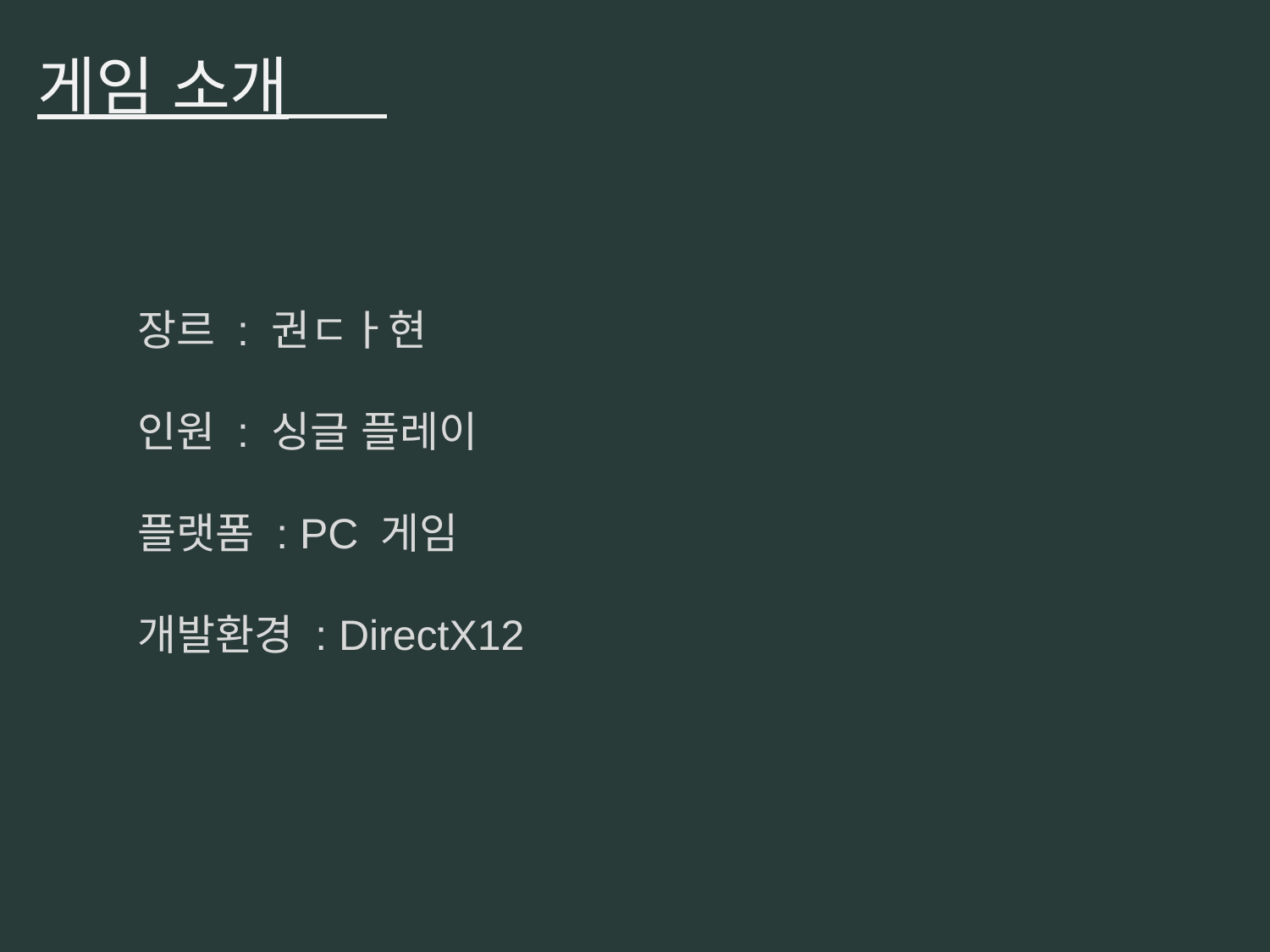

게임 소개
장르 : 권ㄷㅏ현
인원 : 싱글 플레이
플랫폼 : PC 게임
개발환경 : DirectX12